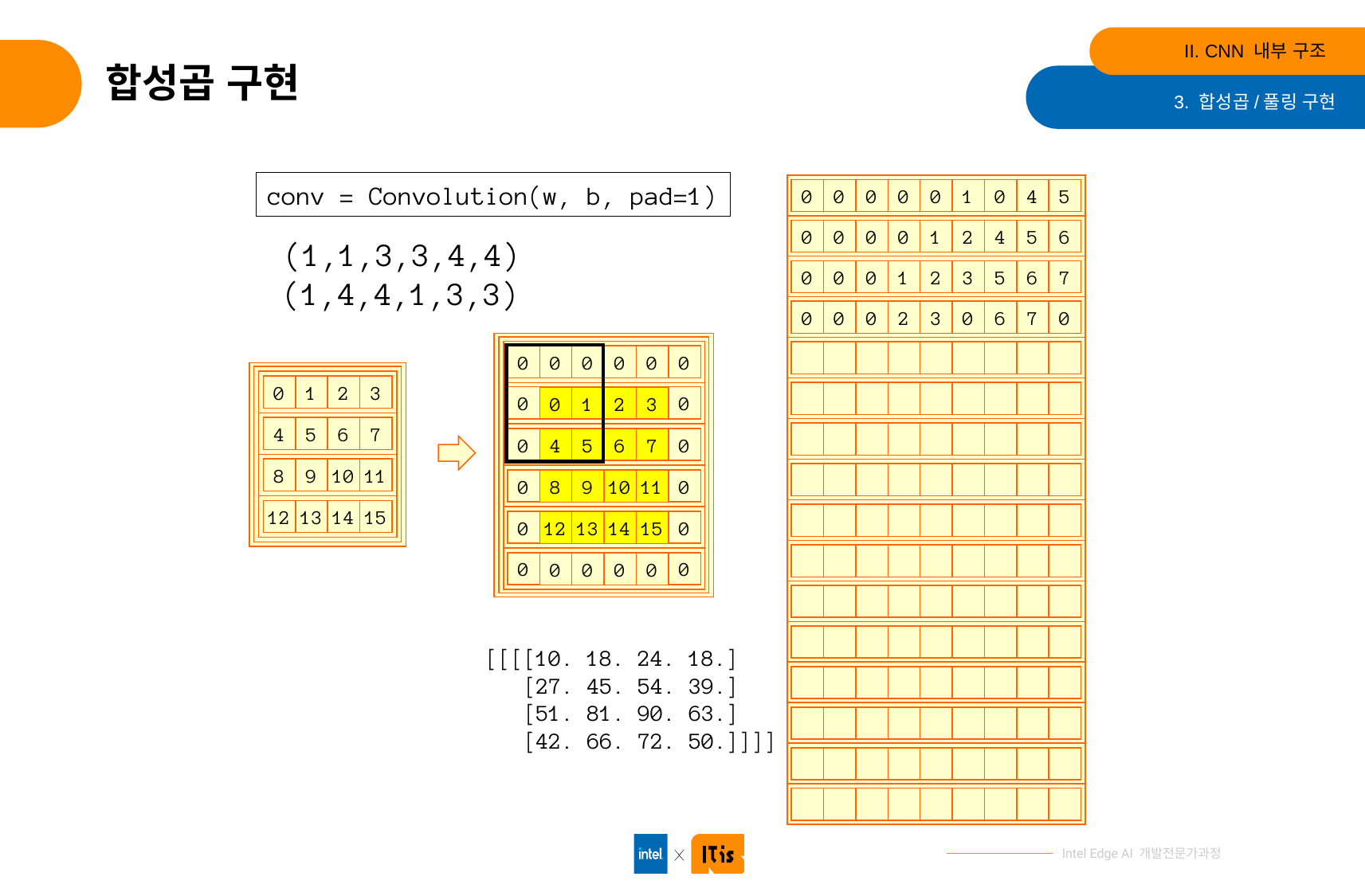

II. CNN 내부 구조
# 합성곱 구현
3. 합성곱/풀링 구현
conv = Convolution(w, b, pad=1)

0
0
0
0
0
1
0
4
5

0
0
0
0
1
2
4
5
6
(1,1,3,3,4,4)

0
0
0
1
2
3
5
6
7
(1,4,4,1,3,3)

0
0
0
2
3
0
6
7
0

0
0
0
0
0
0

0
1
2
3

0
0
0
1
2
3

4
5
6
7

0
4
5
6
7
0

8
9
10
11

0
0
8
9
10
11

12
13
14
15

0
0
12
13
14
15

0
0
0
0
0
0

[[[[10. 18. 24. 18.]
   [27. 45. 54. 39.]
   [51. 81. 90. 63.]
   [42. 66. 72. 50.]]]]